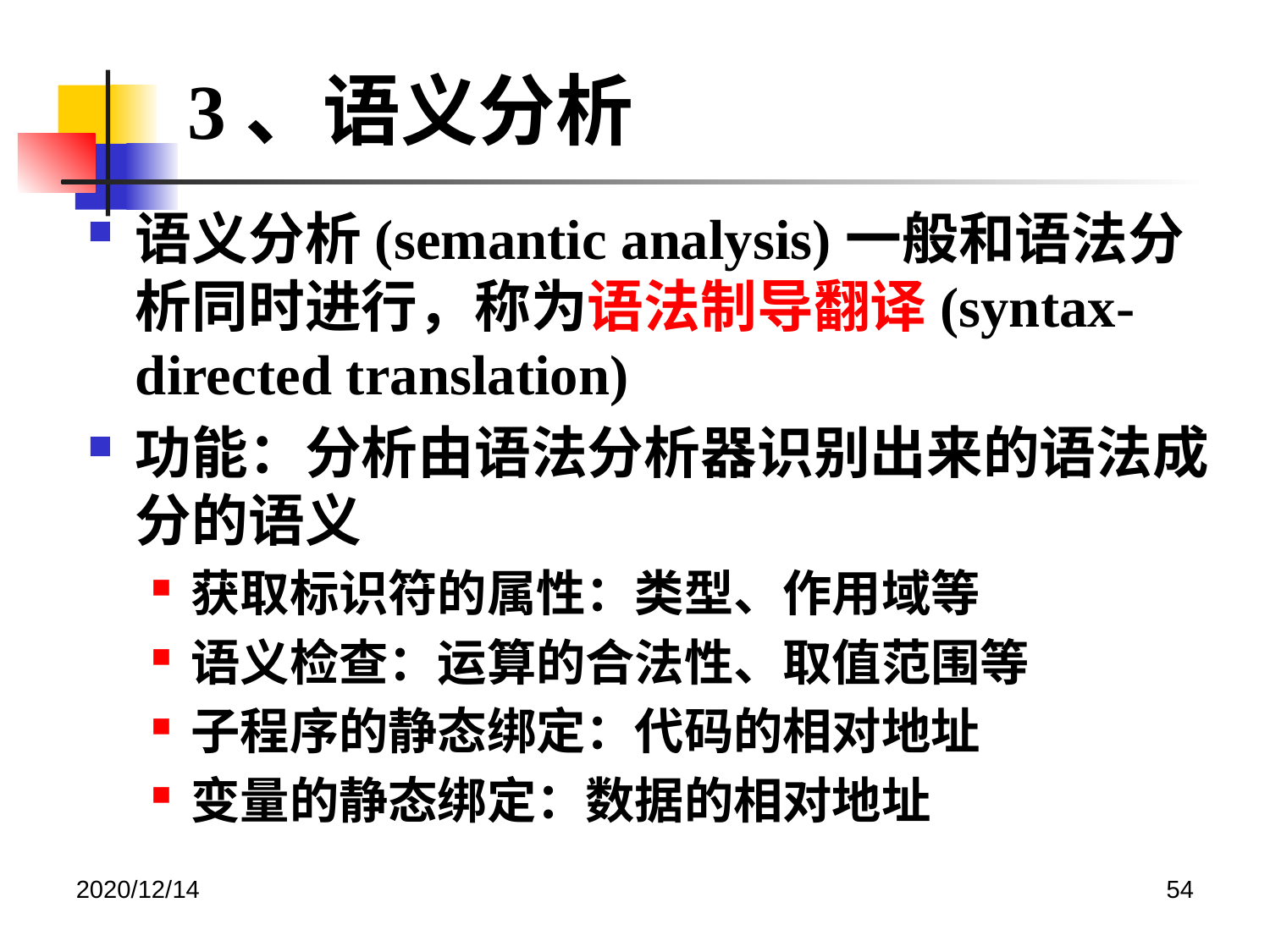

3、语义分析
语义分析(semantic analysis)一般和语法分析同时进行，称为语法制导翻译(syntax-directed translation)
功能：分析由语法分析器识别出来的语法成分的语义
获取标识符的属性：类型、作用域等
语义检查：运算的合法性、取值范围等
子程序的静态绑定：代码的相对地址
变量的静态绑定：数据的相对地址
2020/12/14
54